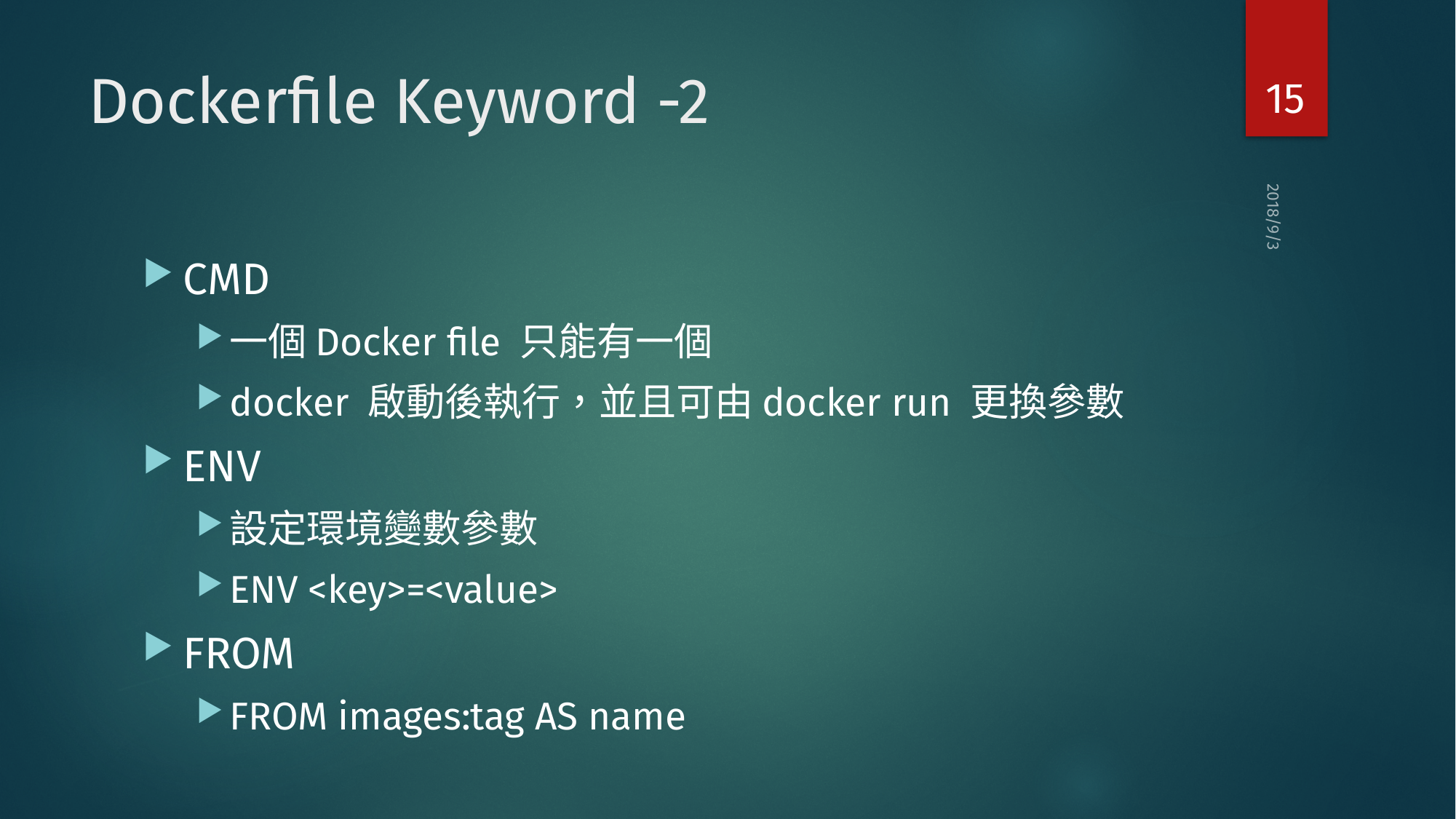

15
# Dockerfile Keyword -2
2018/9/3
CMD
一個Docker file 只能有一個
docker 啟動後執行，並且可由docker run 更換參數
ENV
設定環境變數參數
ENV <key>=<value>
FROM
FROM images:tag AS name